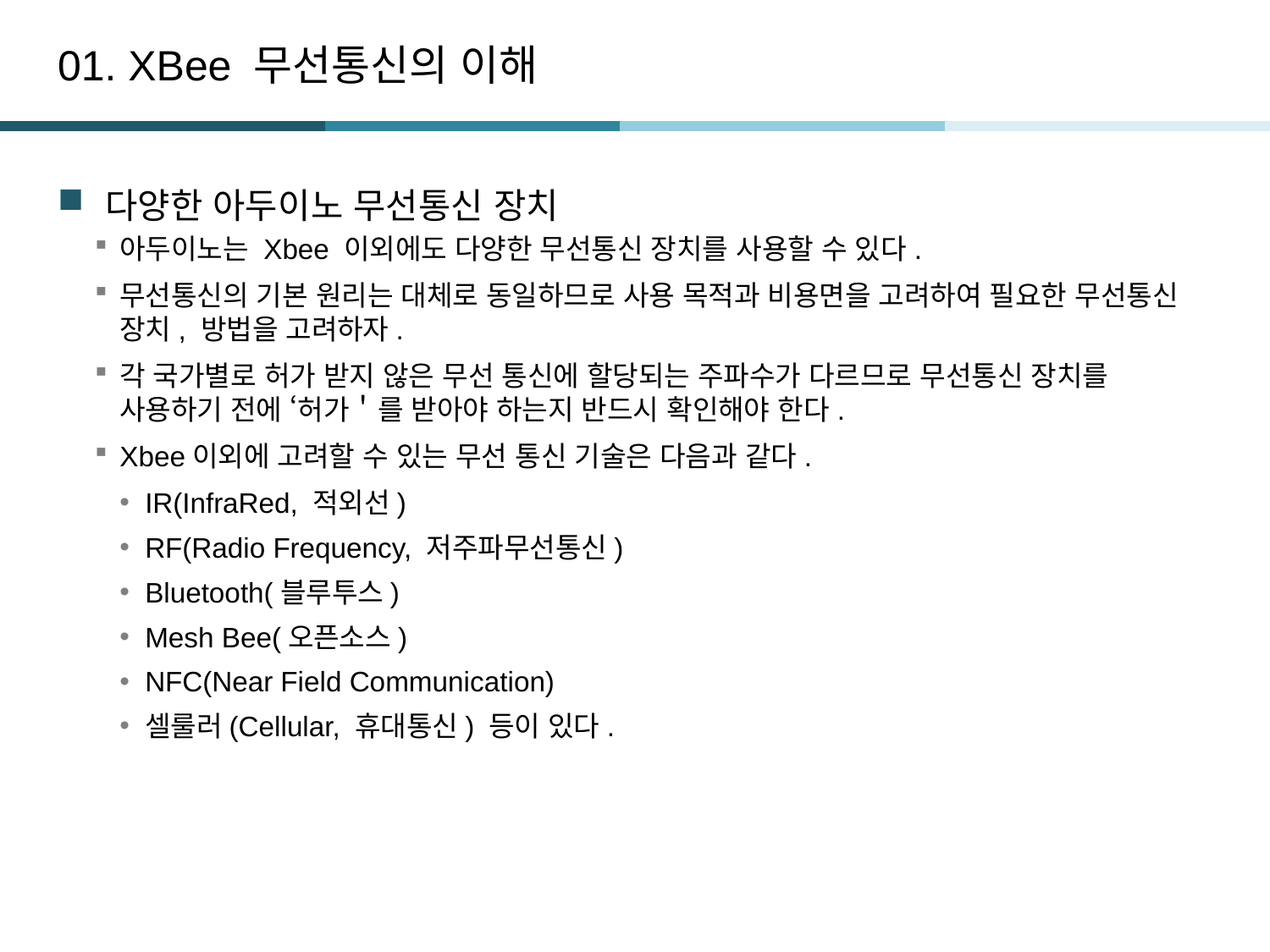

# 01. XBee 무선통신의 이해
다양한 아두이노 무선통신 장치
아두이노는 Xbee 이외에도 다양한 무선통신 장치를 사용할 수 있다.
무선통신의 기본 원리는 대체로 동일하므로 사용 목적과 비용면을 고려하여 필요한 무선통신 장치, 방법을 고려하자.
각 국가별로 허가 받지 않은 무선 통신에 할당되는 주파수가 다르므로 무선통신 장치를 사용하기 전에 ‘허가＇를 받아야 하는지 반드시 확인해야 한다.
Xbee이외에 고려할 수 있는 무선 통신 기술은 다음과 같다.
IR(InfraRed, 적외선)
RF(Radio Frequency, 저주파무선통신)
Bluetooth(블루투스)
Mesh Bee(오픈소스)
NFC(Near Field Communication)
셀룰러(Cellular, 휴대통신) 등이 있다.